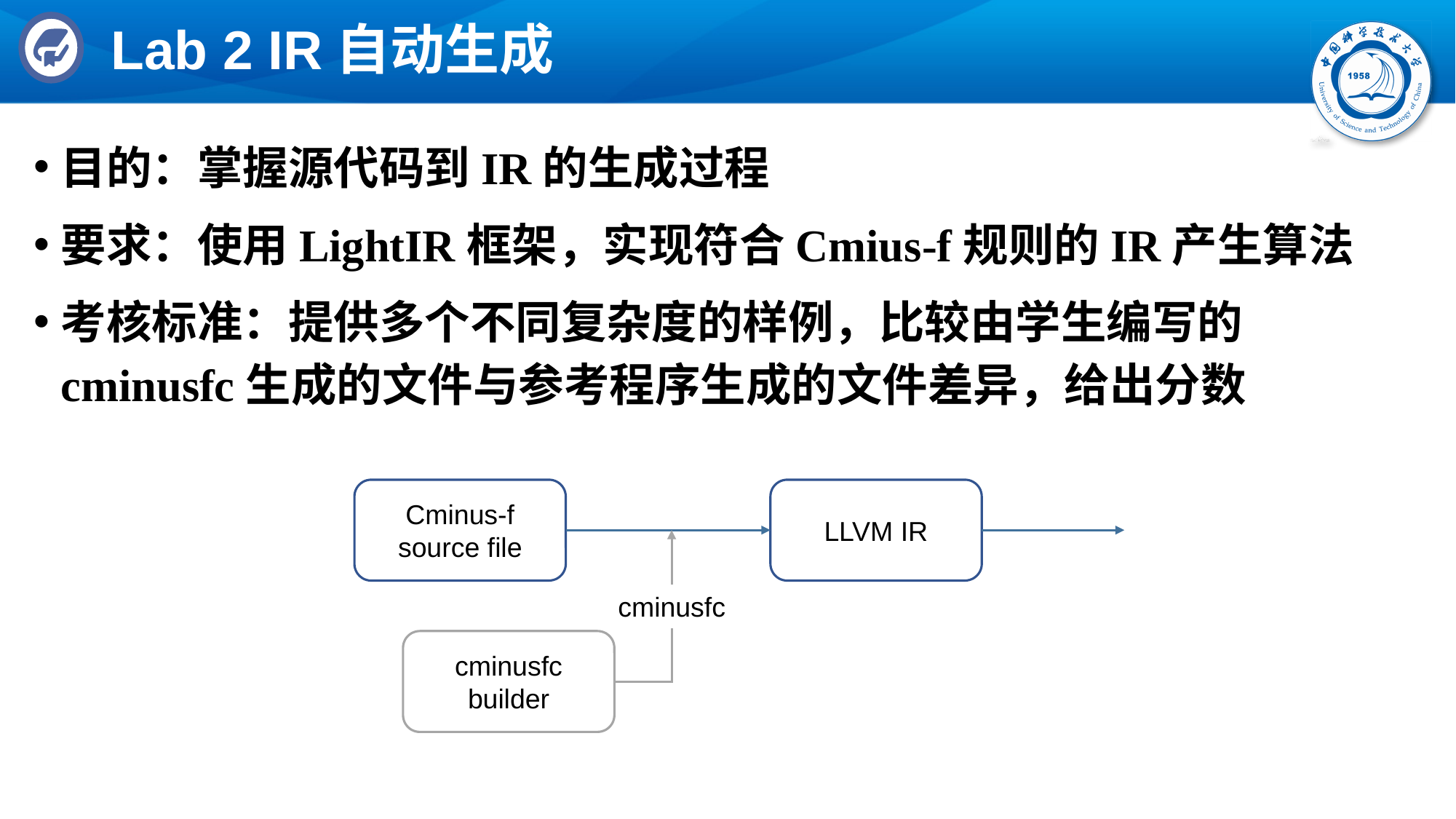

# Lab 2 IR自动生成
目的：掌握源代码到IR的生成过程
要求：使用LightIR框架，实现符合Cmius-f规则的IR产生算法
考核标准：提供多个不同复杂度的样例，比较由学生编写的cminusfc生成的文件与参考程序生成的文件差异，给出分数

Cminus-f
source file
LLVM IR
cminusfc
cminusfc builder